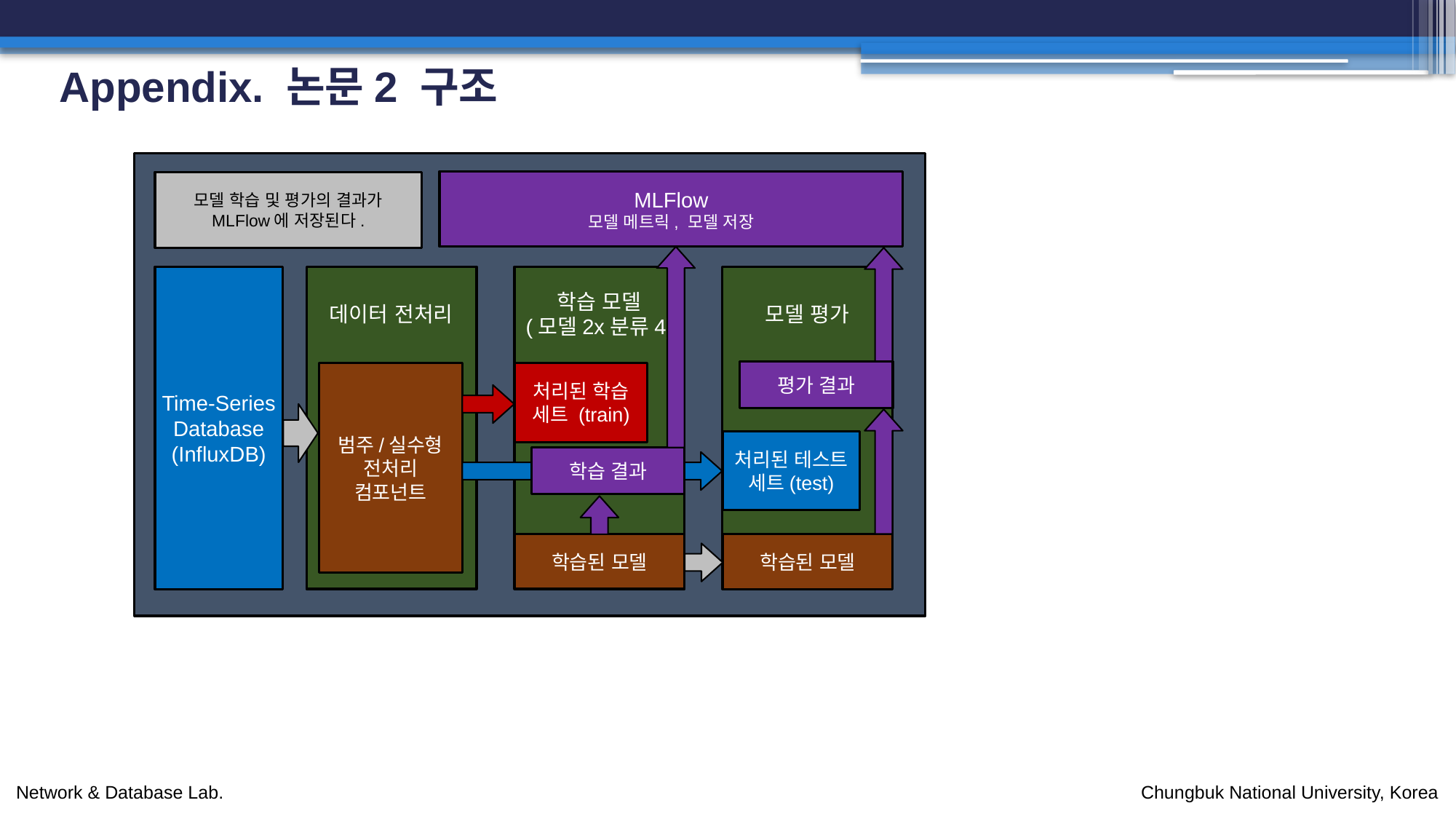

# Appendix. 논문2 구조

MLFlow
모델 메트릭, 모델 저장
모델 학습 및 평가의 결과가
MLFlow에 저장된다.
Time-Series
Database
(InfluxDB)
데이터 전처리
학습 모델
(모델2x분류4)
모델 평가

평가 결과
처리된 학습 세트 (train)
범주/실수형
전처리
컴포넌트

처리된 테스트 세트(test)
학습 결과

학습된 모델
학습된 모델